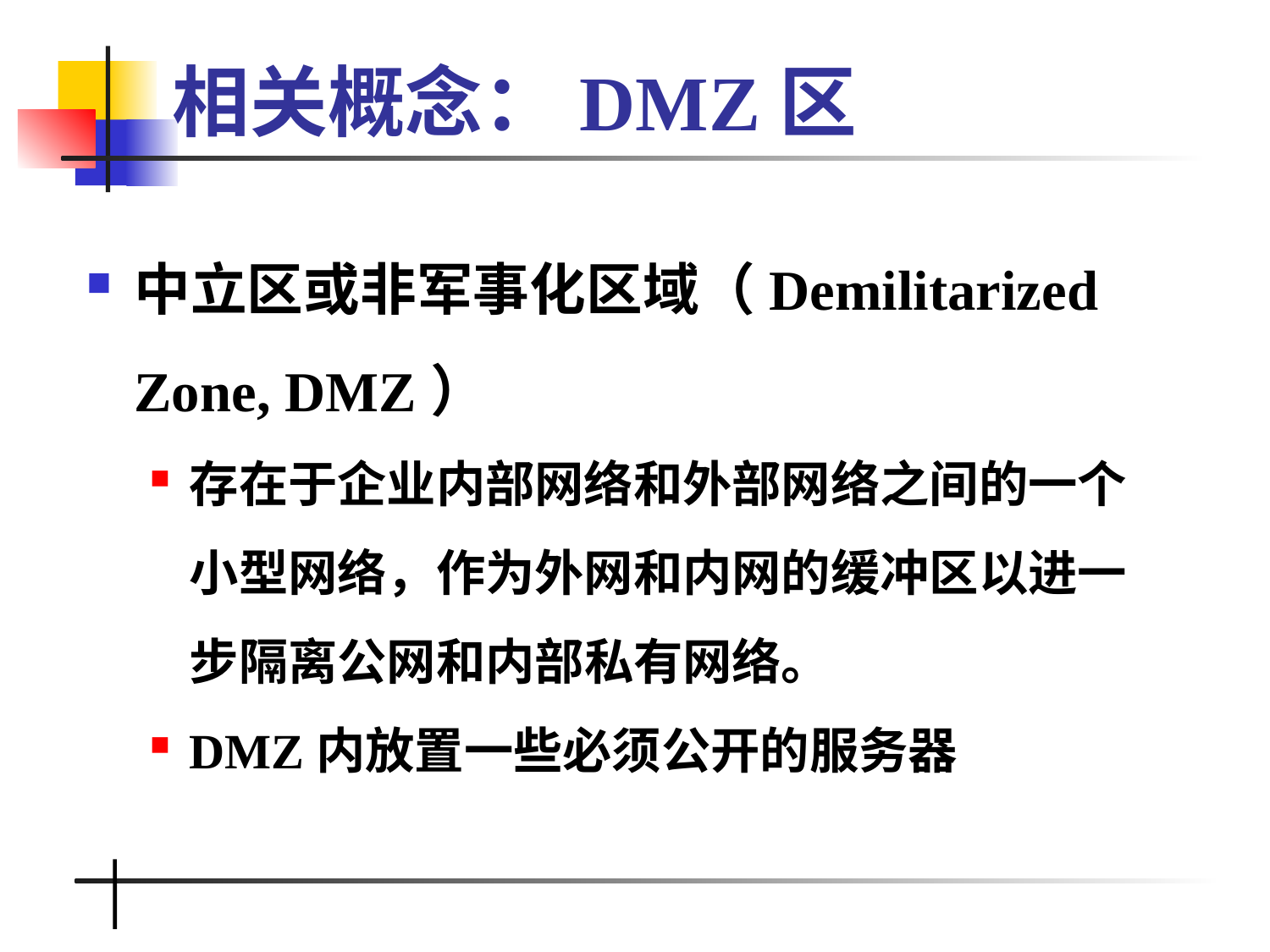

# 相关概念：DMZ区
中立区或非军事化区域（Demilitarized Zone, DMZ）
存在于企业内部网络和外部网络之间的一个小型网络，作为外网和内网的缓冲区以进一步隔离公网和内部私有网络。
DMZ内放置一些必须公开的服务器